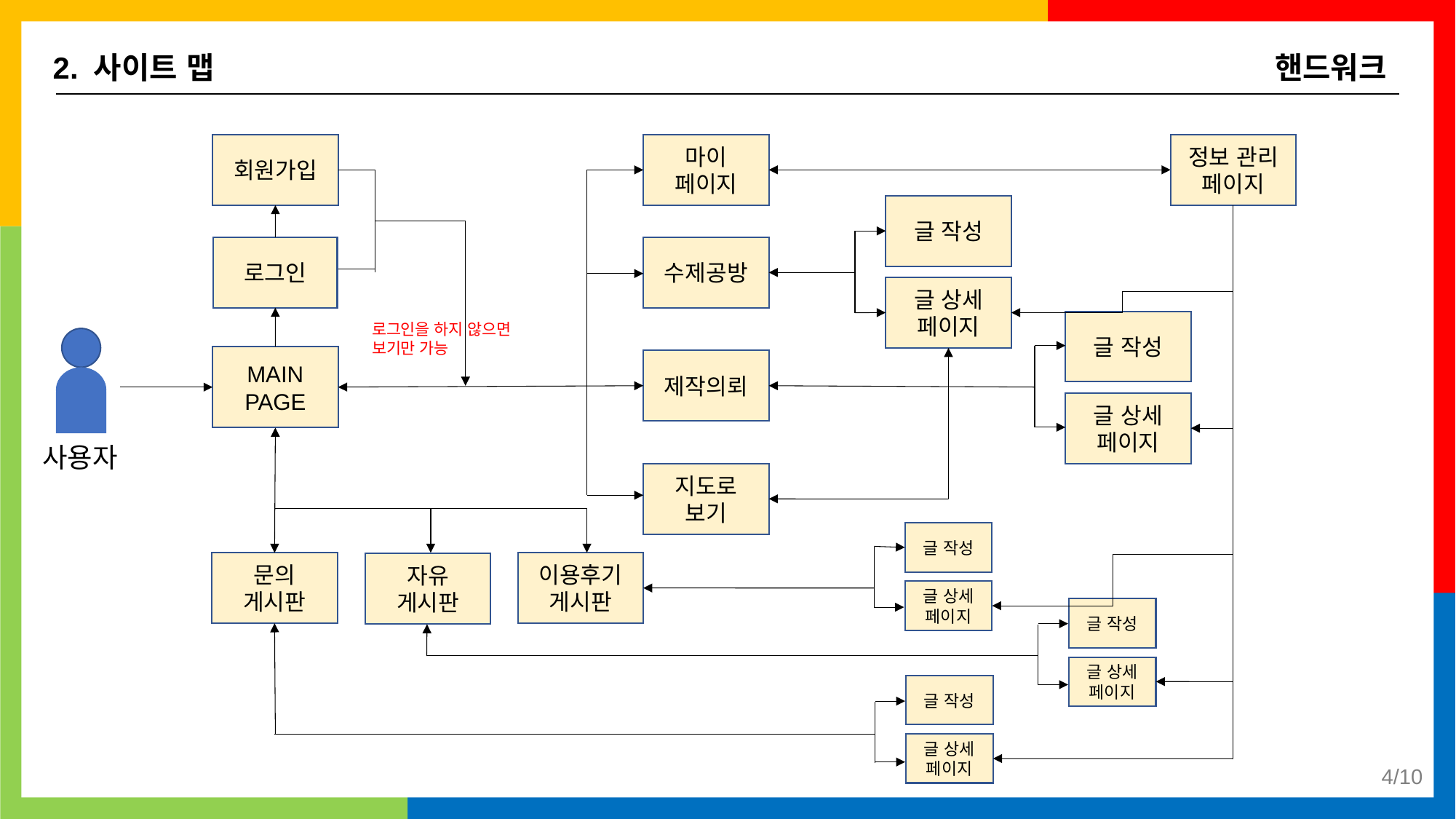

2. 사이트 맵
핸드워크
회원가입
마이
페이지
정보 관리
페이지
글 작성
수제공방
로그인
글 상세
페이지
글 작성
로그인을 하지 않으면
보기만 가능

MAIN
PAGE
제작의뢰
글 상세
페이지
사용자
지도로
보기
글 작성
문의
게시판
이용후기
게시판
자유
게시판
글 상세
페이지
글 작성
글 상세
페이지
글 작성
글 상세
페이지